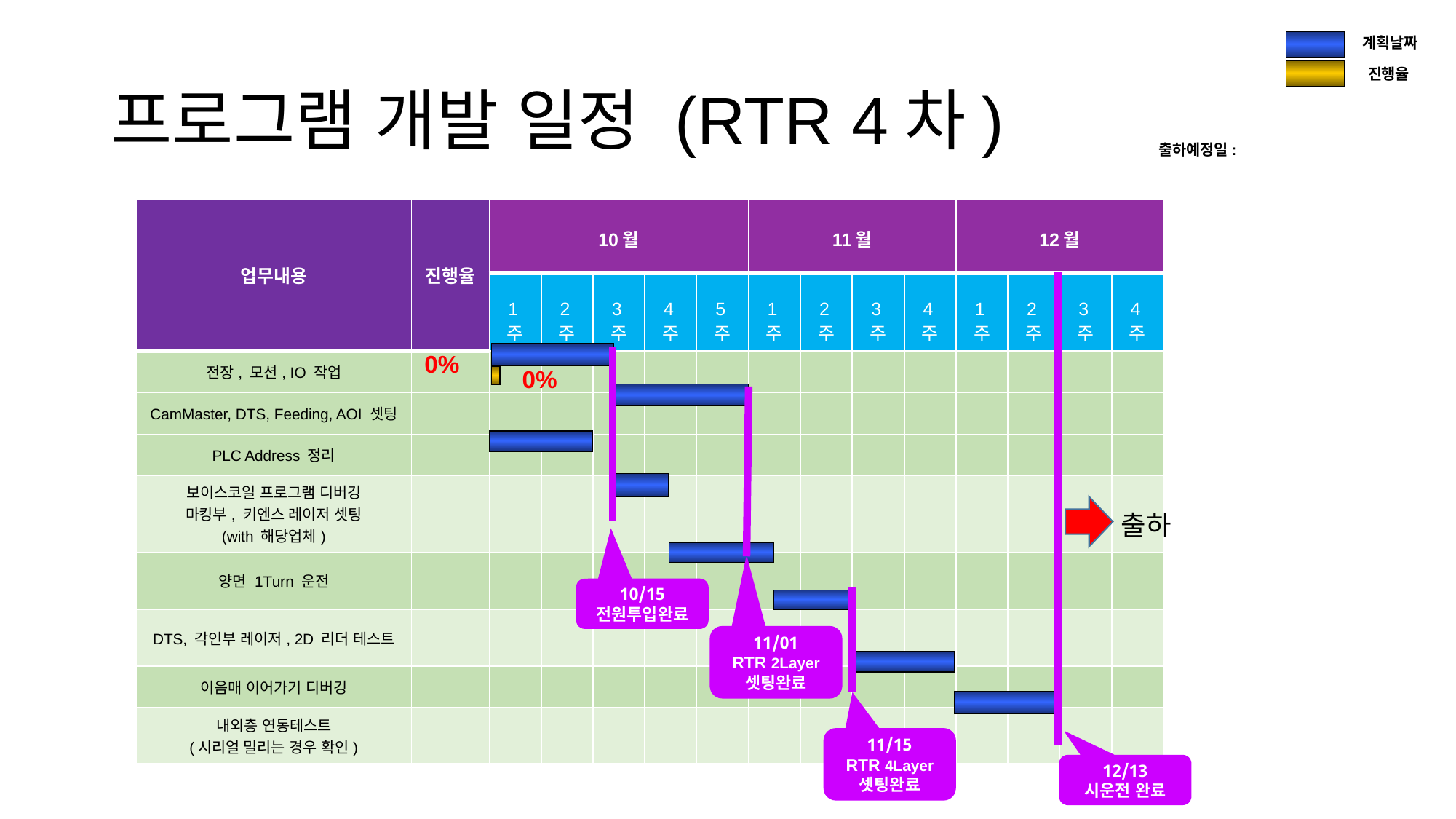

계획날짜

# 프로그램 개발 일정 (RTR 4차)
진행율

출하예정일:
| 업무내용 | 진행율 | 10월 |  |  |  |  | 11월 |  |  |  | 12월 |  |  |  |
| --- | --- | --- | --- | --- | --- | --- | --- | --- | --- | --- | --- | --- | --- | --- |
|  |  | 1주 | 2주 | 3주 | 4주 | 5주 | 1주 | 2주 | 3주 | 4주 | 1주 | 2주 | 3주 | 4주 |
| 전장, 모션, IO 작업 |  |  |  |  |  |  |  |  |  |  |  |  |  |  |
| CamMaster, DTS, Feeding, AOI 셋팅 |  |  |  |  |  |  |  |  |  |  |  |  |  |  |
| PLC Address 정리 |  |  |  |  |  |  |  |  |  |  |  |  |  |  |
| 보이스코일 프로그램 디버깅 마킹부, 키엔스 레이저 셋팅 (with 해당업체) |  |  |  |  |  |  |  |  |  |  |  |  |  |  |
| 양면 1Turn 운전 |  |  |  |  |  |  |  |  |  |  |  |  |  |  |
| DTS, 각인부 레이저, 2D 리더 테스트 |  |  |  |  |  |  |  |  |  |  |  |  |  |  |
| 이음매 이어가기 디버깅 |  |  |  |  |  |  |  |  |  |  |  |  |  |  |
| 내외층 연동테스트 (시리얼 밀리는 경우 확인) |  |  |  |  |  |  |  |  |  |  |  |  |  |  |
0%

0%

출하

10/15
전원투입완료

11/01
RTR 2Layer
셋팅완료

11/15
RTR 4Layer
셋팅완료
12/13
시운전 완료